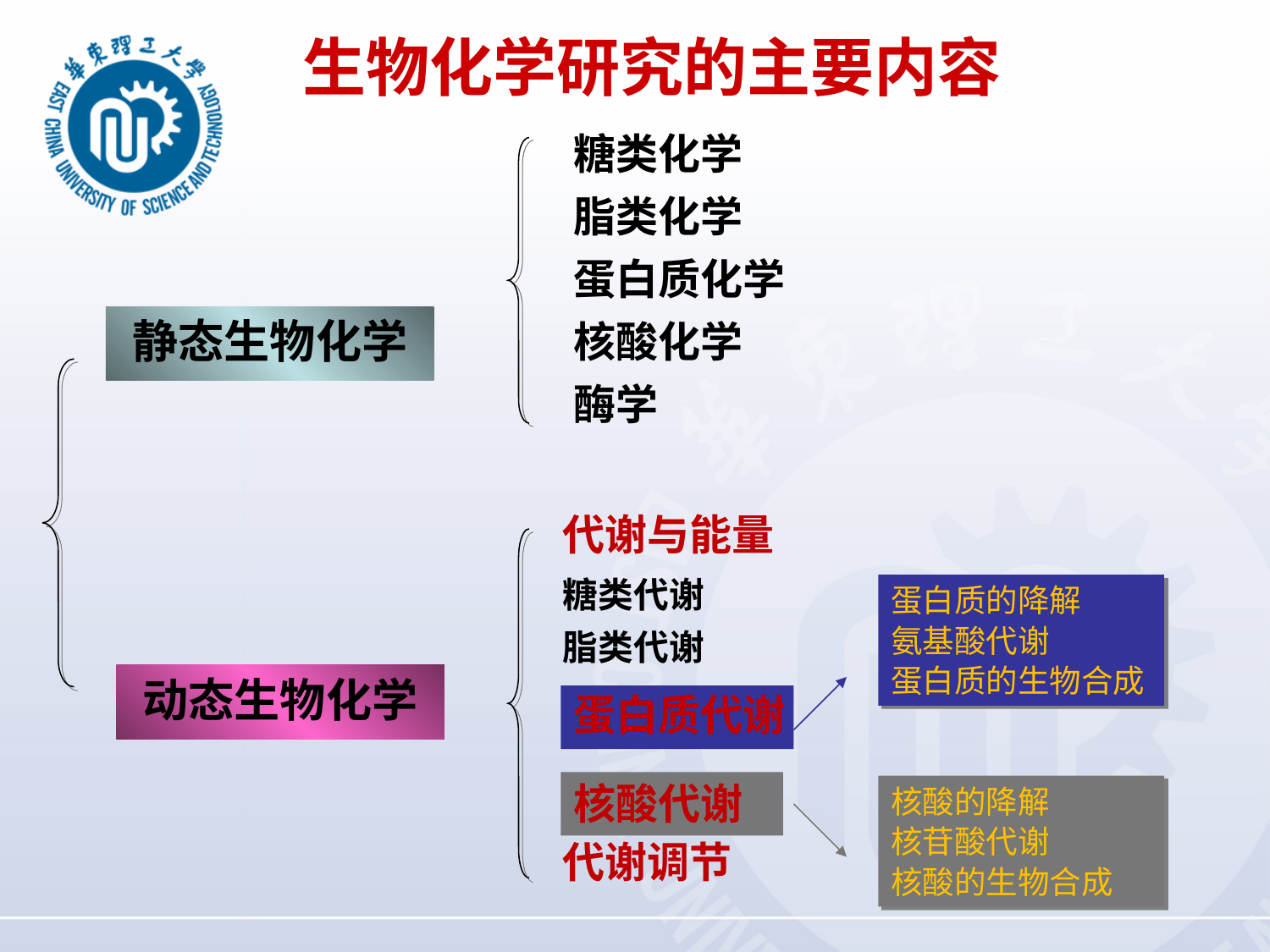

生物化学研究的主要内容
糖类化学
脂类化学
蛋白质化学
核酸化学
酶学

静态生物化学

代谢与能量

糖类代谢
脂类代谢
蛋白质的降解
氨基酸代谢
蛋白质的生物合成

动态生物化学

蛋白质代谢

核酸代谢

核酸的降解
核苷酸代谢
核酸的生物合成

代谢调节